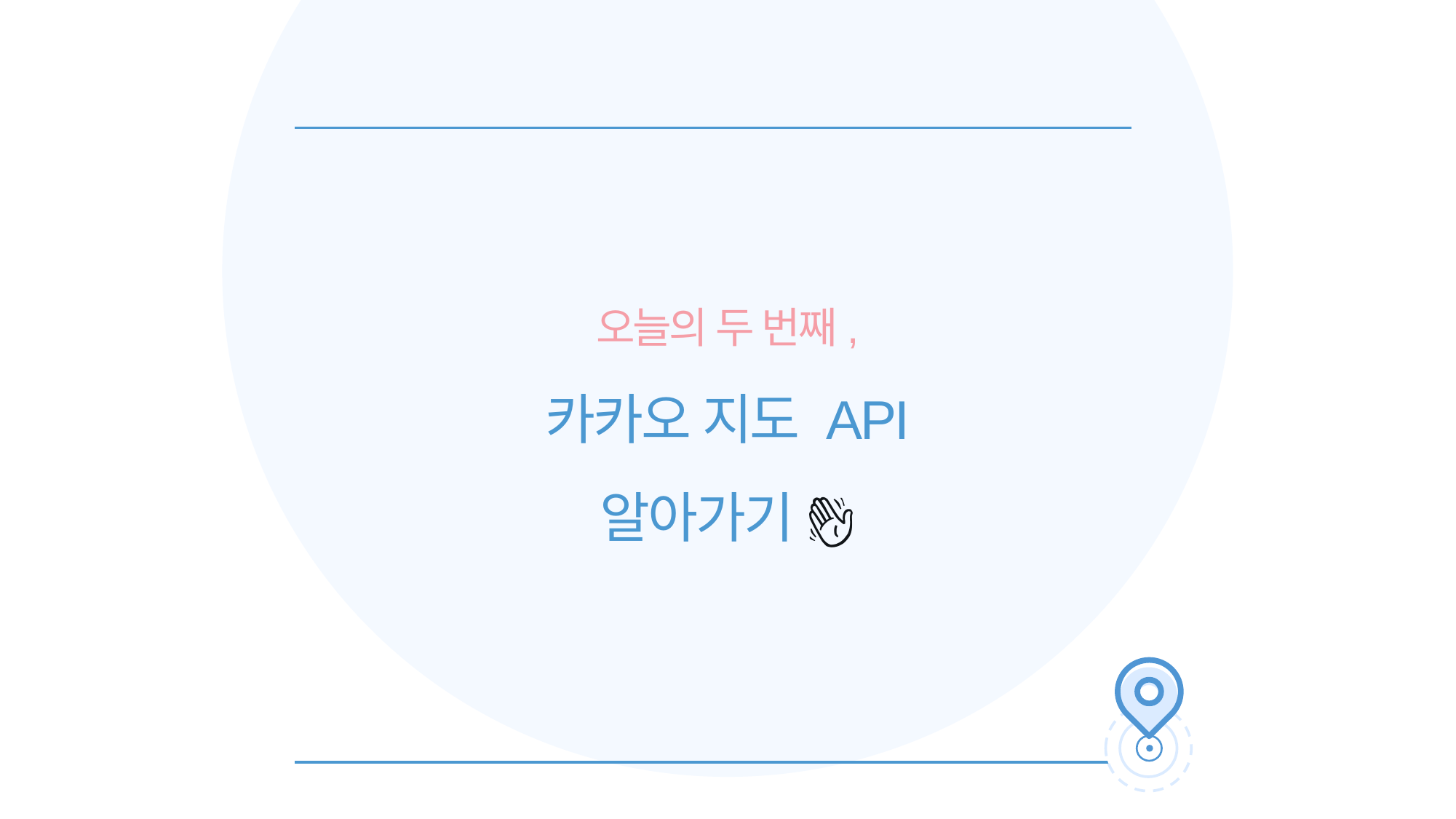

오늘의 두 번째,
카카오 지도 API
알아가기 👋